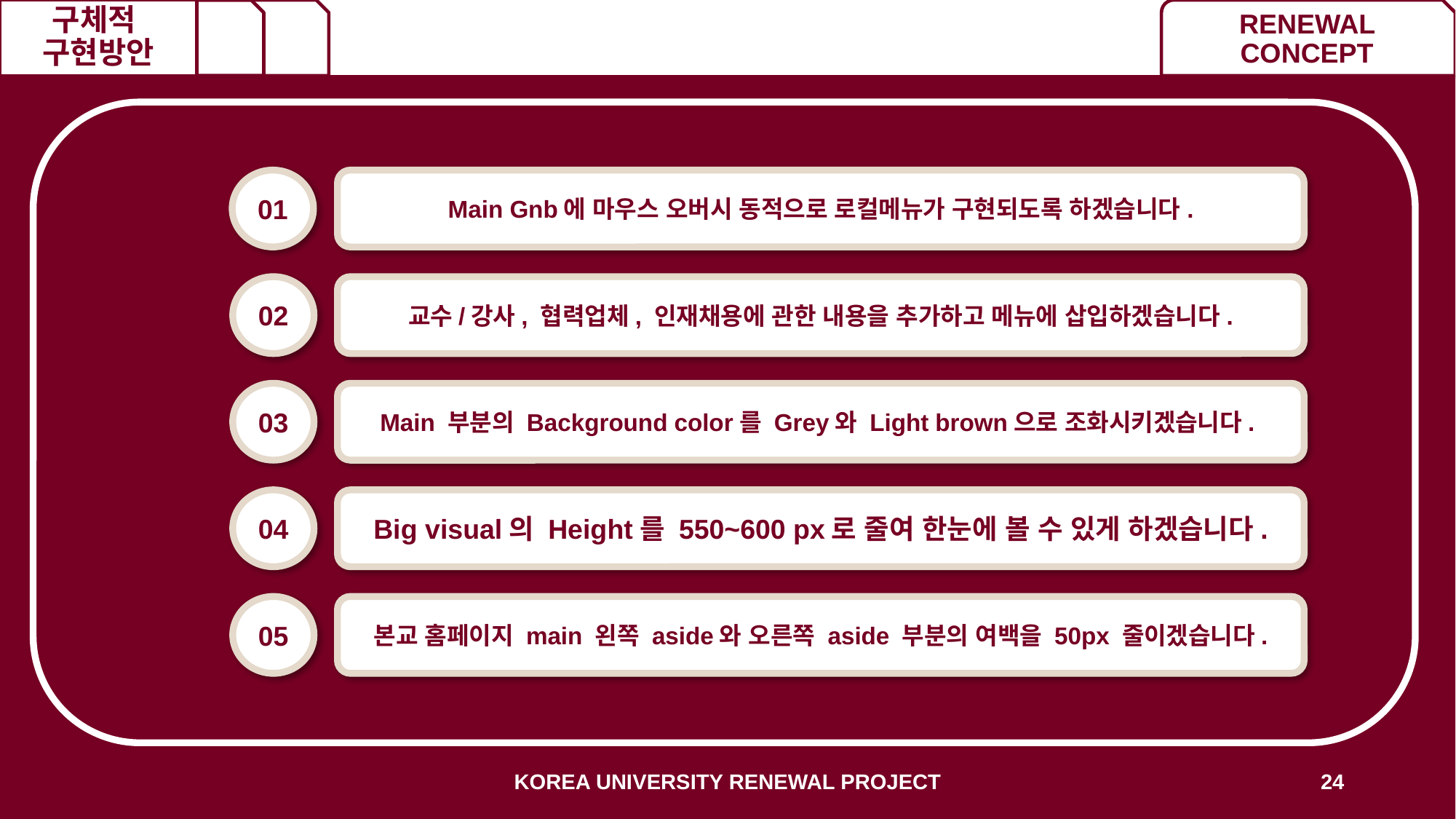

# 구체적 구현방안
01
Main Gnb에 마우스 오버시 동적으로 로컬메뉴가 구현되도록 하겠습니다.
02
교수/강사, 협력업체, 인재채용에 관한 내용을 추가하고 메뉴에 삽입하겠습니다.
03
Main 부분의 Background color를 Grey와 Light brown으로 조화시키겠습니다.
04
Big visual의 Height를 550~600 px로 줄여 한눈에 볼 수 있게 하겠습니다.
05
본교 홈페이지 main 왼쪽 aside와 오른쪽 aside 부분의 여백을 50px 줄이겠습니다.
KOREA UNIVERSITY RENEWAL PROJECT
24